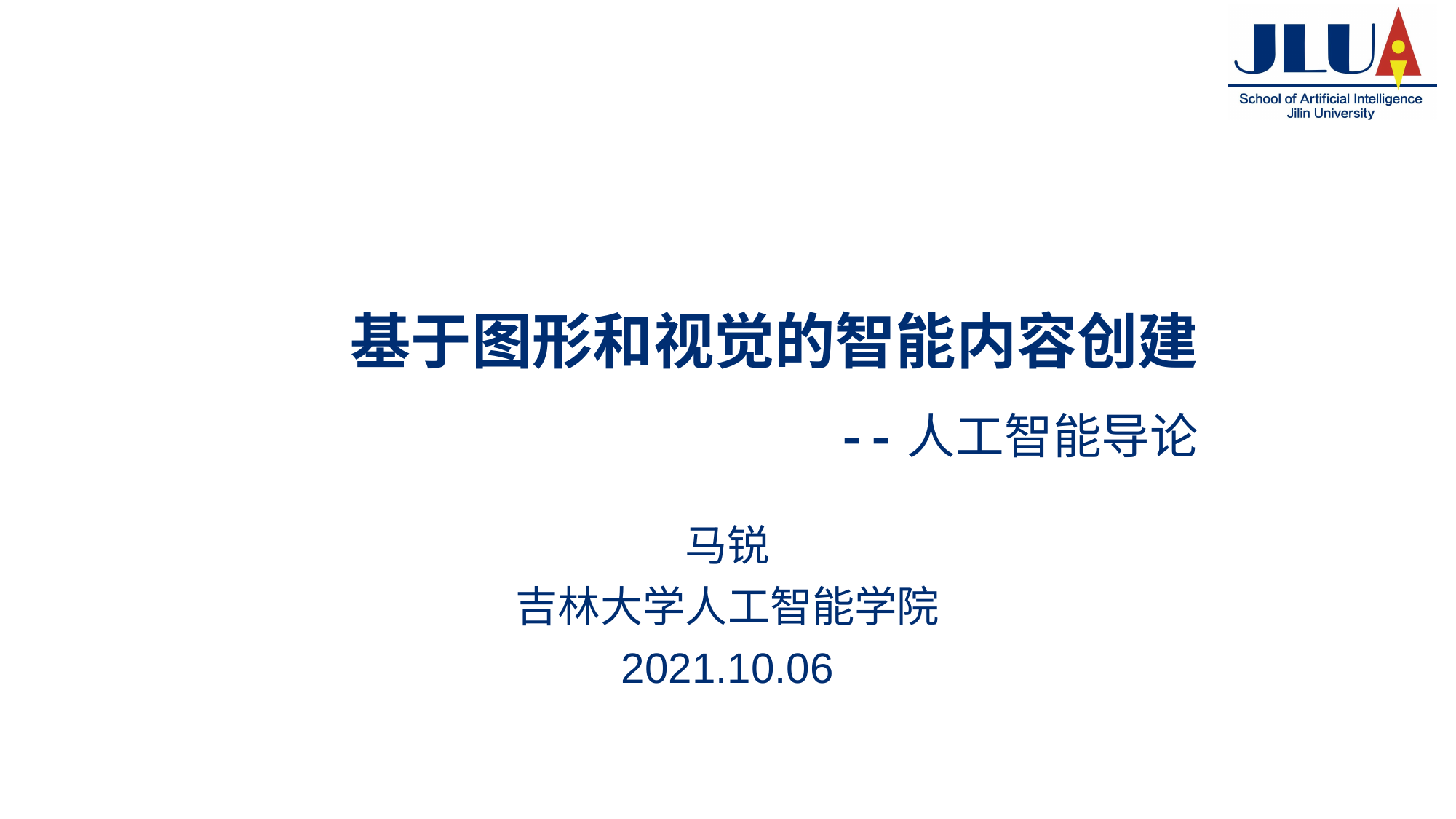

# 基于图形和视觉的智能内容创建 --人工智能导论

马锐
吉林大学人工智能学院
2021.10.06